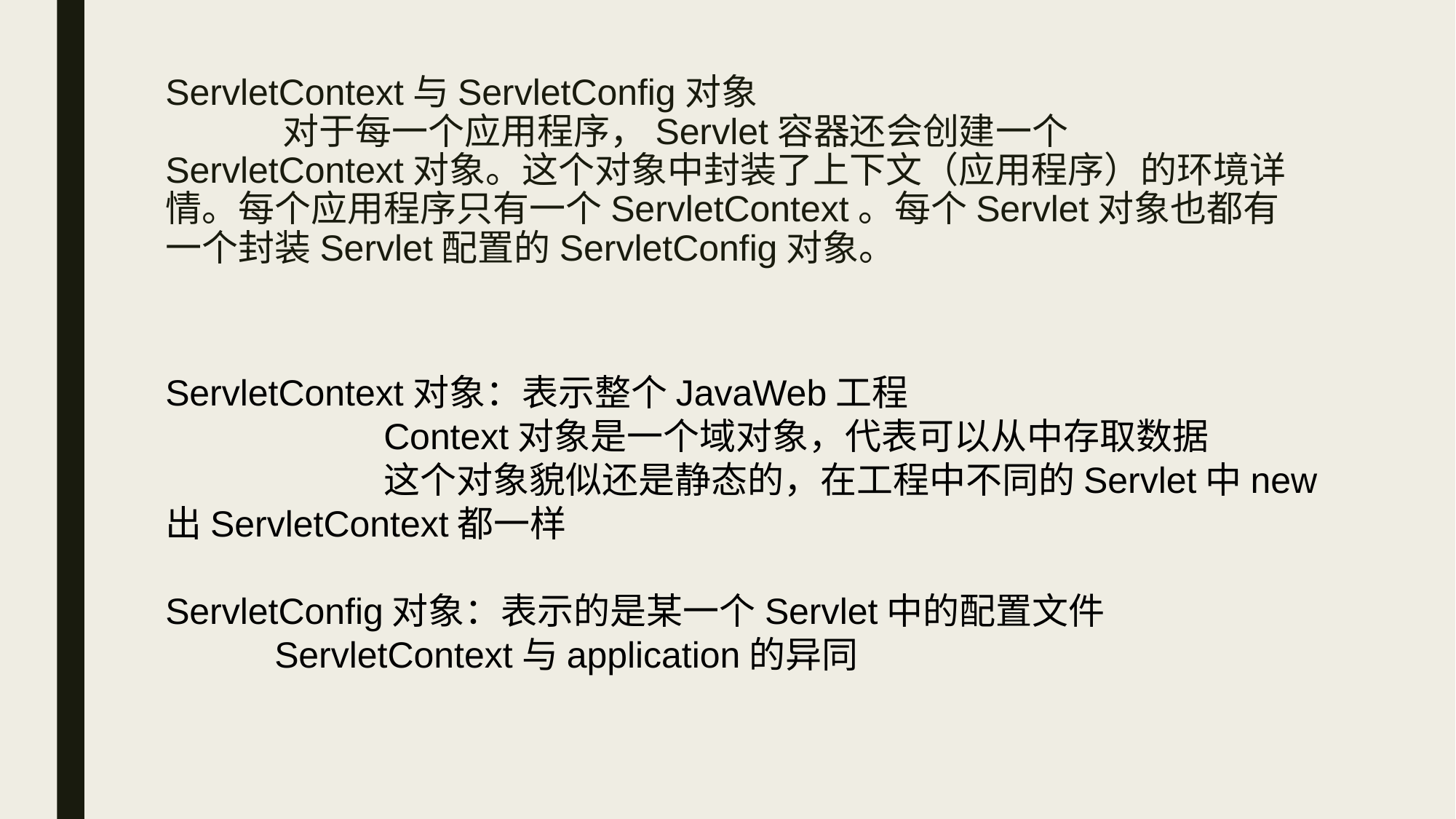

# ServletContext与ServletConfig对象 对于每一个应用程序，Servlet容器还会创建一个ServletContext对象。这个对象中封装了上下文（应用程序）的环境详情。每个应用程序只有一个ServletContext。每个Servlet对象也都有一个封装Servlet配置的ServletConfig对象。
ServletContext对象：表示整个JavaWeb工程
		Context对象是一个域对象，代表可以从中存取数据
		这个对象貌似还是静态的，在工程中不同的Servlet中new出ServletContext都一样
ServletConfig对象：表示的是某一个Servlet中的配置文件
	ServletContext与application的异同